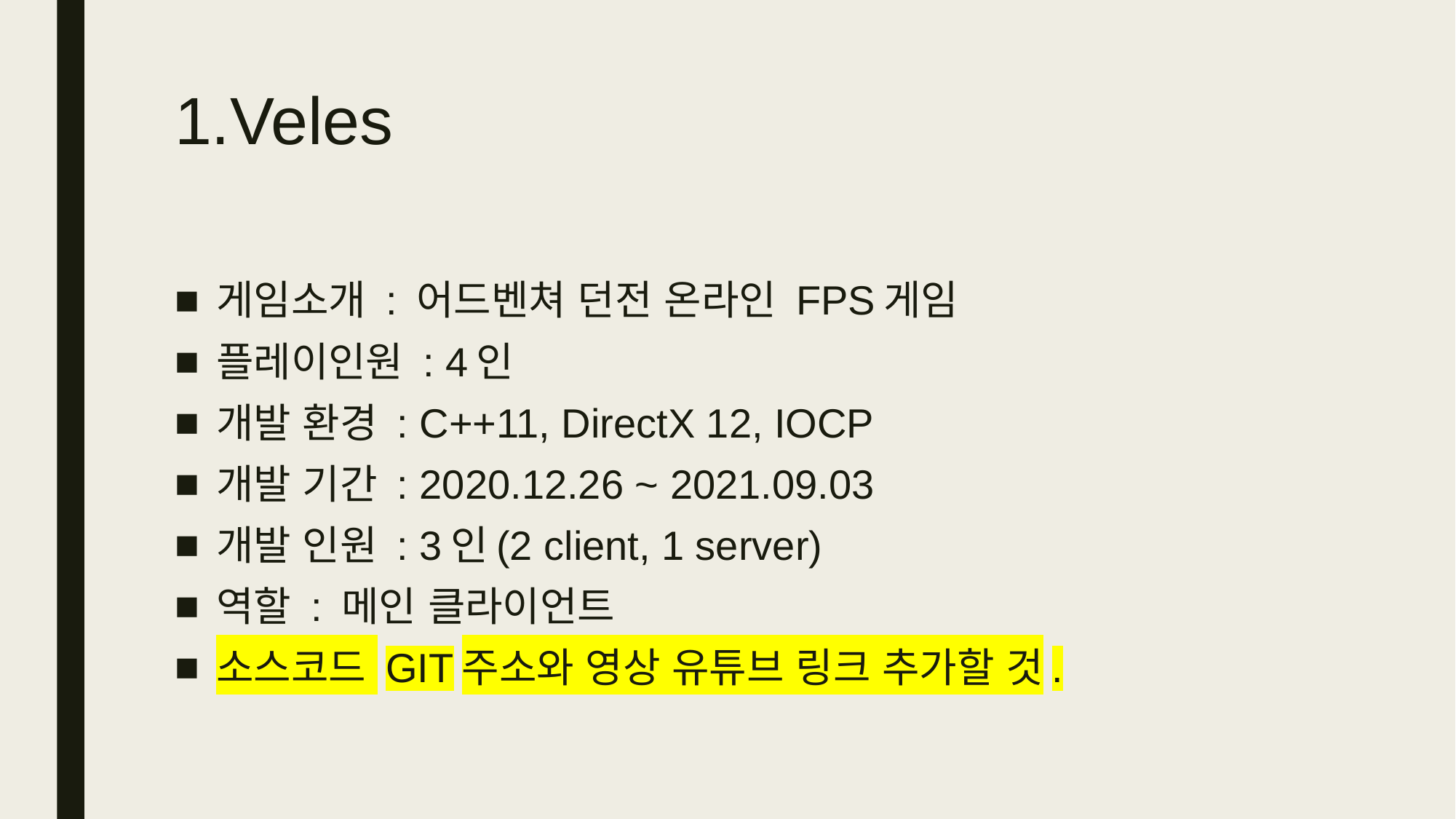

# 1.Veles
게임소개 : 어드벤쳐 던전 온라인 FPS게임
플레이인원 : 4인
개발 환경 : C++11, DirectX 12, IOCP
개발 기간 : 2020.12.26 ~ 2021.09.03
개발 인원 : 3인(2 client, 1 server)
역할 : 메인 클라이언트
소스코드 GIT주소와 영상 유튜브 링크 추가할 것.